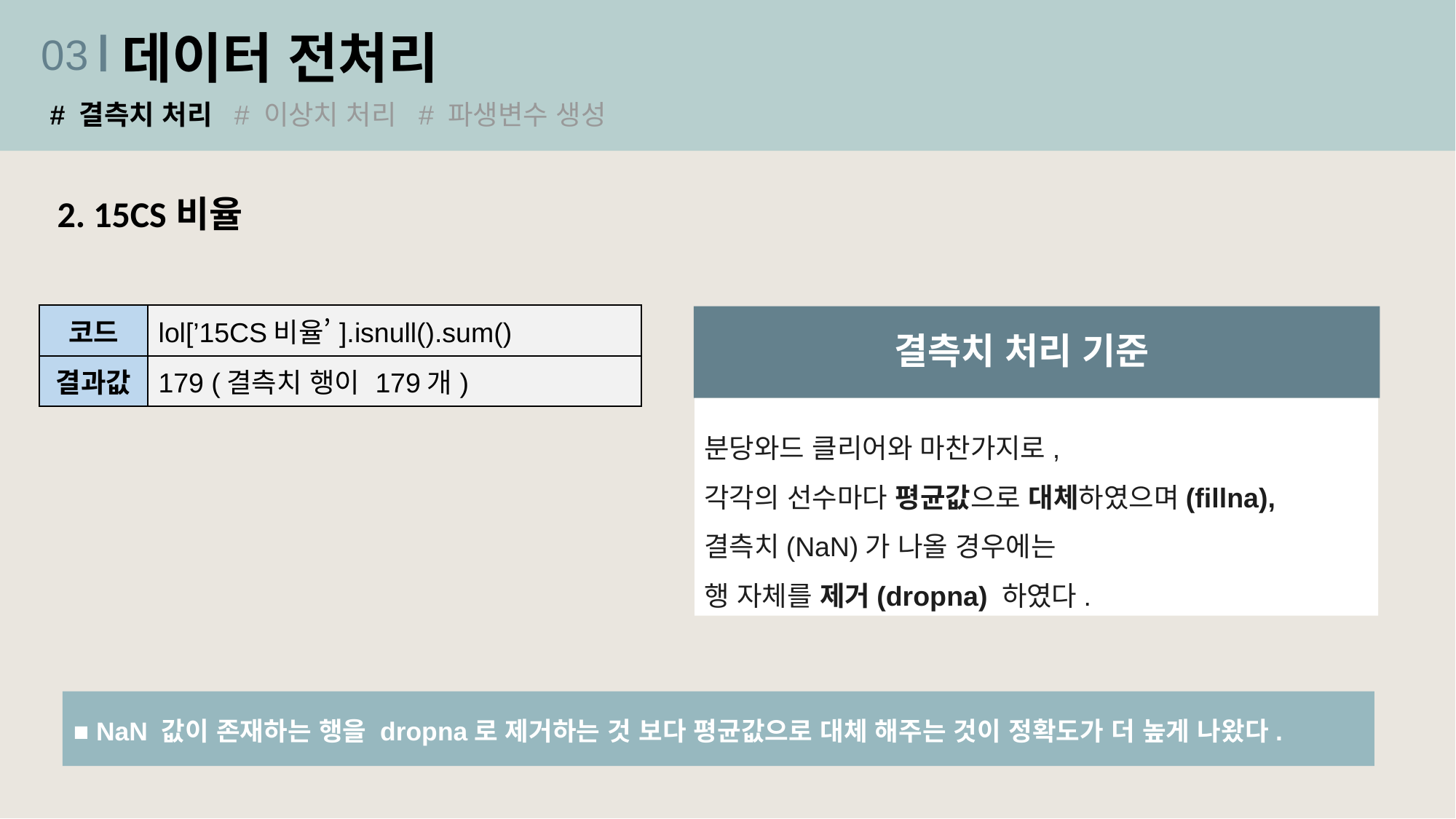

데이터 전처리
03

# 결측치 처리  # 이상치 처리  # 파생변수 생성
2. 15CS비율
| 코드 | lol[’15CS비율’].isnull().sum() |
| --- | --- |
| 결과값 | 179 (결측치 행이 179개) |

결측치 처리 기준

분당와드 클리어와 마찬가지로,
각각의 선수마다 평균값으로 대체하였으며(fillna),
결측치(NaN)가 나올 경우에는
행 자체를 제거(dropna) 하였다.

■ NaN 값이 존재하는 행을 dropna로 제거하는 것 보다 평균값으로 대체 해주는 것이 정확도가 더 높게 나왔다.